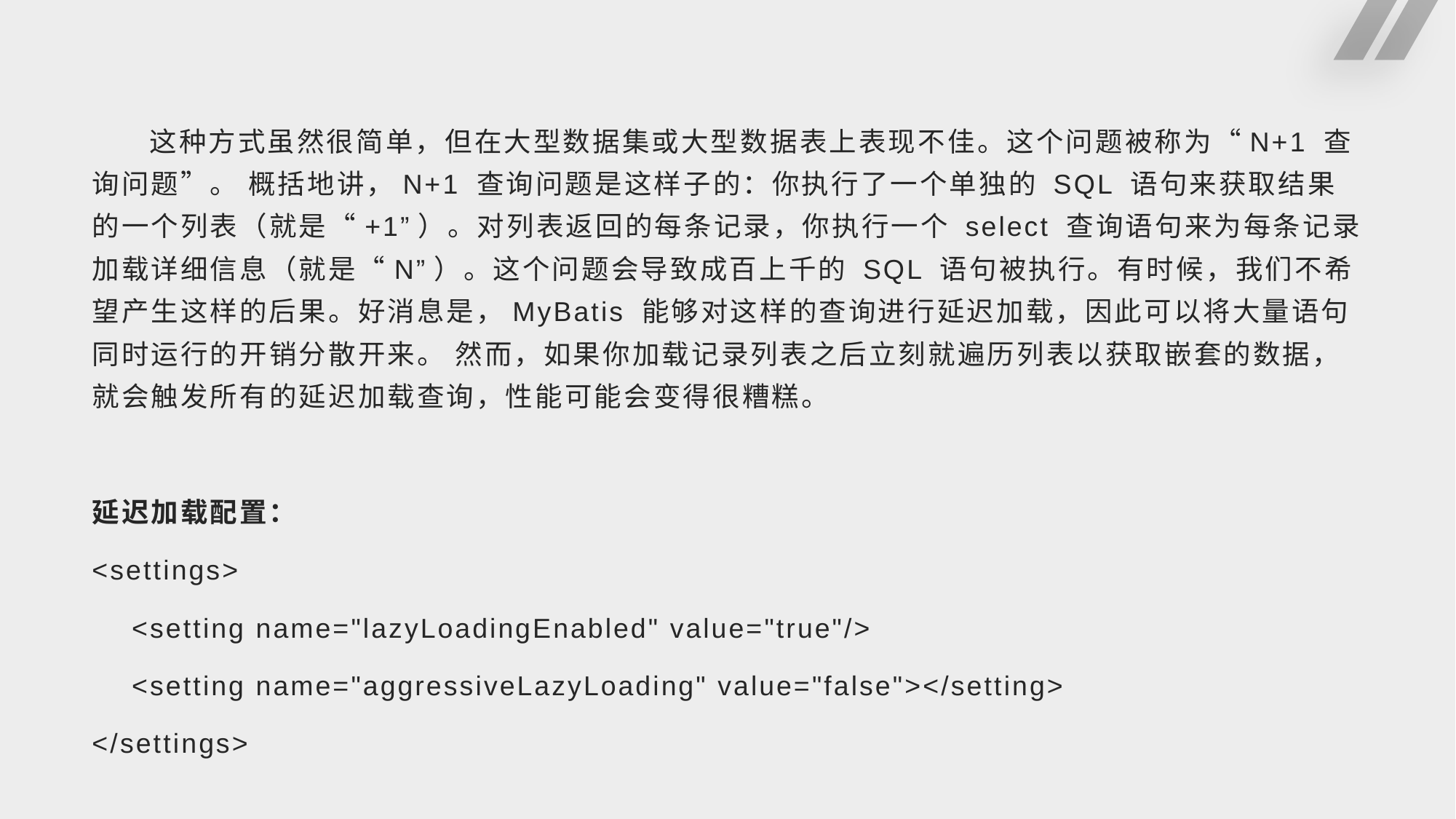

#
      这种方式虽然很简单，但在大型数据集或大型数据表上表现不佳。这个问题被称为“N+1 查询问题”。 概括地讲，N+1 查询问题是这样子的：你执行了一个单独的 SQL 语句来获取结果的一个列表（就是“+1”）。对列表返回的每条记录，你执行一个 select 查询语句来为每条记录加载详细信息（就是“N”）。这个问题会导致成百上千的 SQL 语句被执行。有时候，我们不希望产生这样的后果。好消息是，MyBatis 能够对这样的查询进行延迟加载，因此可以将大量语句同时运行的开销分散开来。 然而，如果你加载记录列表之后立刻就遍历列表以获取嵌套的数据，就会触发所有的延迟加载查询，性能可能会变得很糟糕。

延迟加载配置：
<settings>
    <setting name="lazyLoadingEnabled" value="true"/>
    <setting name="aggressiveLazyLoading" value="false"></setting>
</settings>